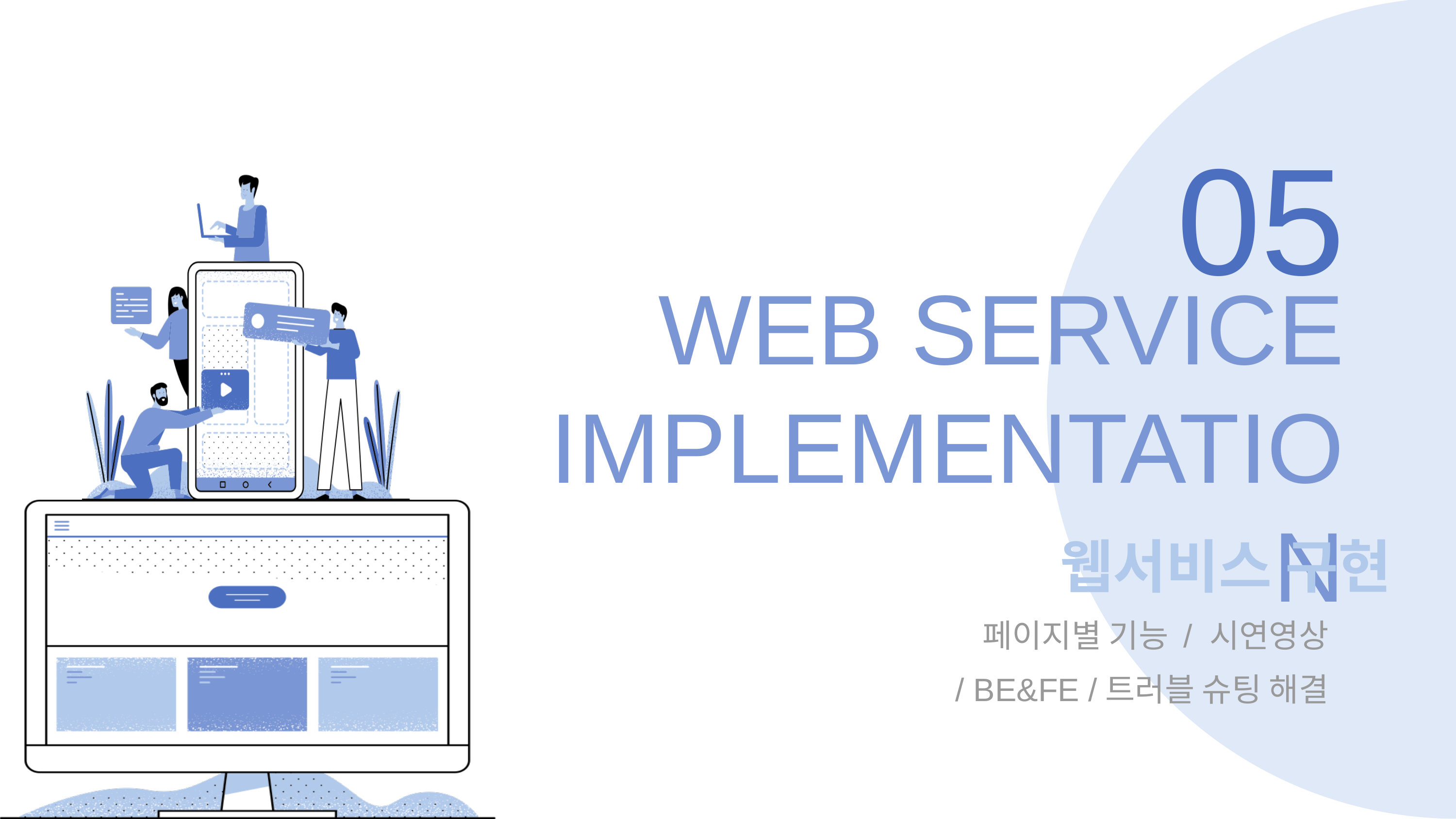

05

WEB SERVICE
IMPLEMENTATION

웹서비스 구현
페이지별 기능 / 시연영상
/ BE&FE /트러블 슈팅 해결